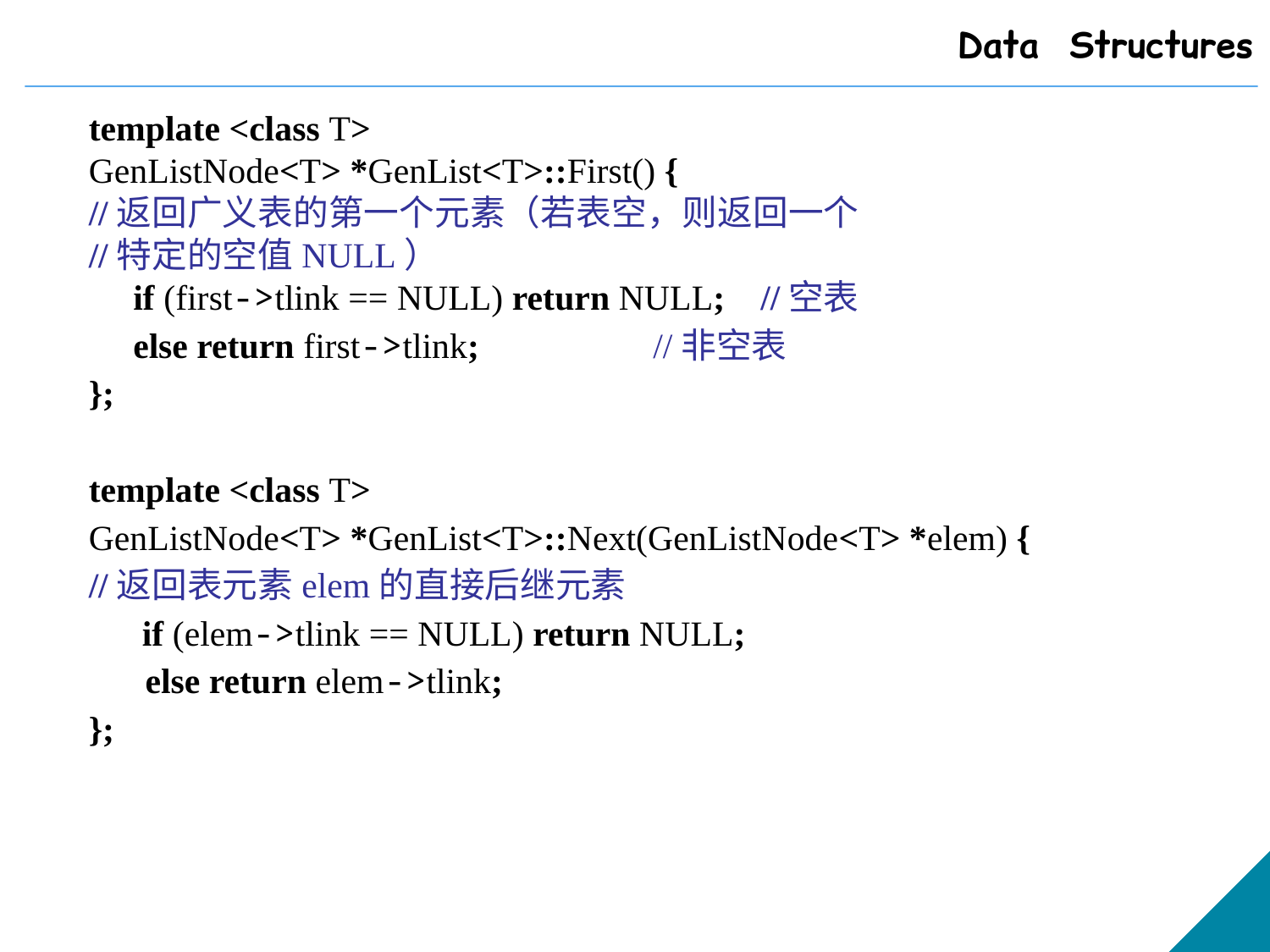

template <class T>
GenListNode<T> *GenList<T>::First() {
//返回广义表的第一个元素（若表空，则返回一个
//特定的空值NULL）
     if (first->tlink == NULL) return NULL;    //空表
     else return first->tlink;	 	 //非空表
};

template <class T>
GenListNode<T> *GenList<T>::Next(GenListNode<T> *elem) {
//返回表元素elem的直接后继元素
      if (elem->tlink == NULL) return NULL;
	 else return elem->tlink;
};